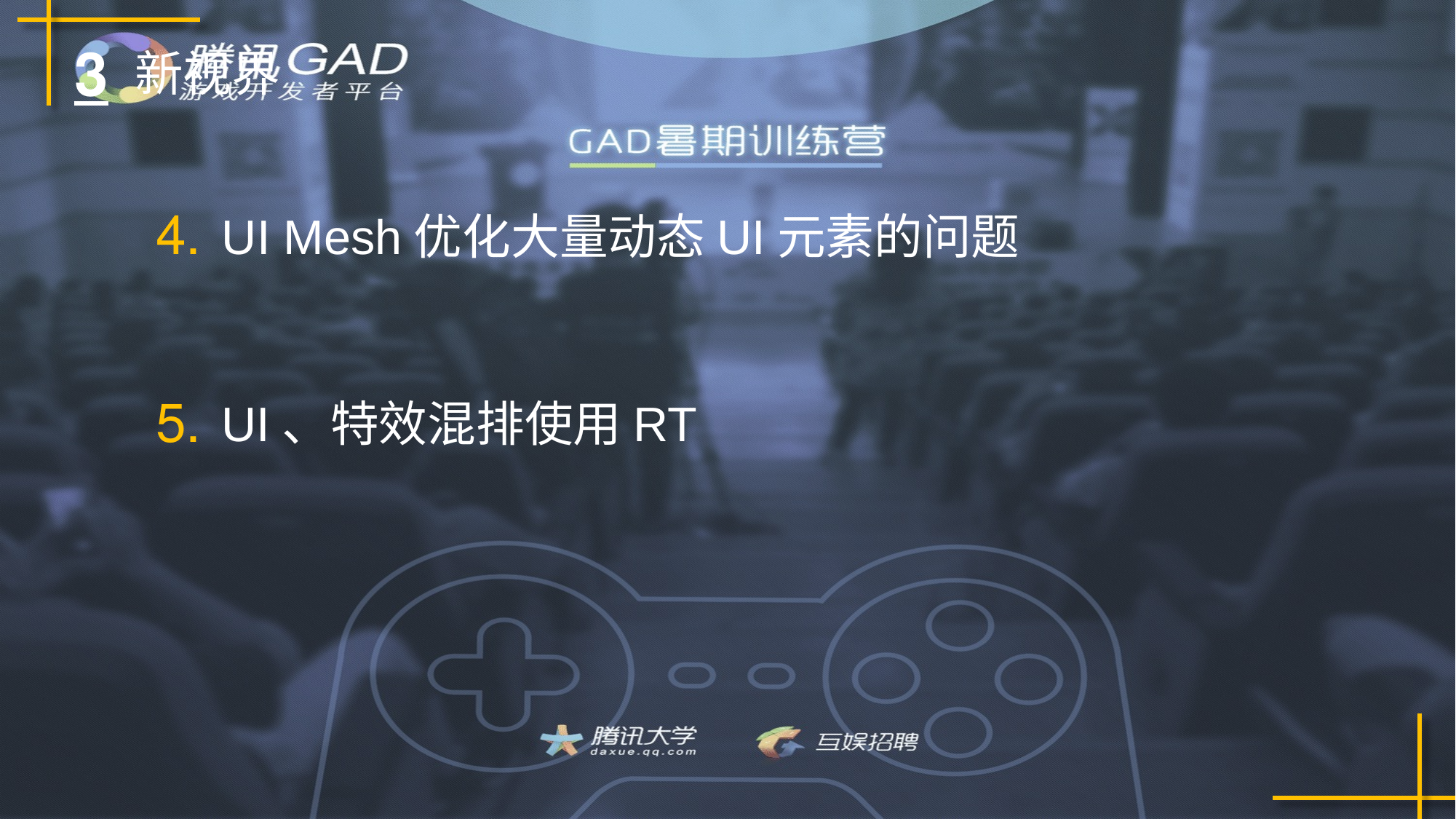

3
新视界
4.
UI Mesh优化大量动态UI元素的问题
5.
UI、特效混排使用RT